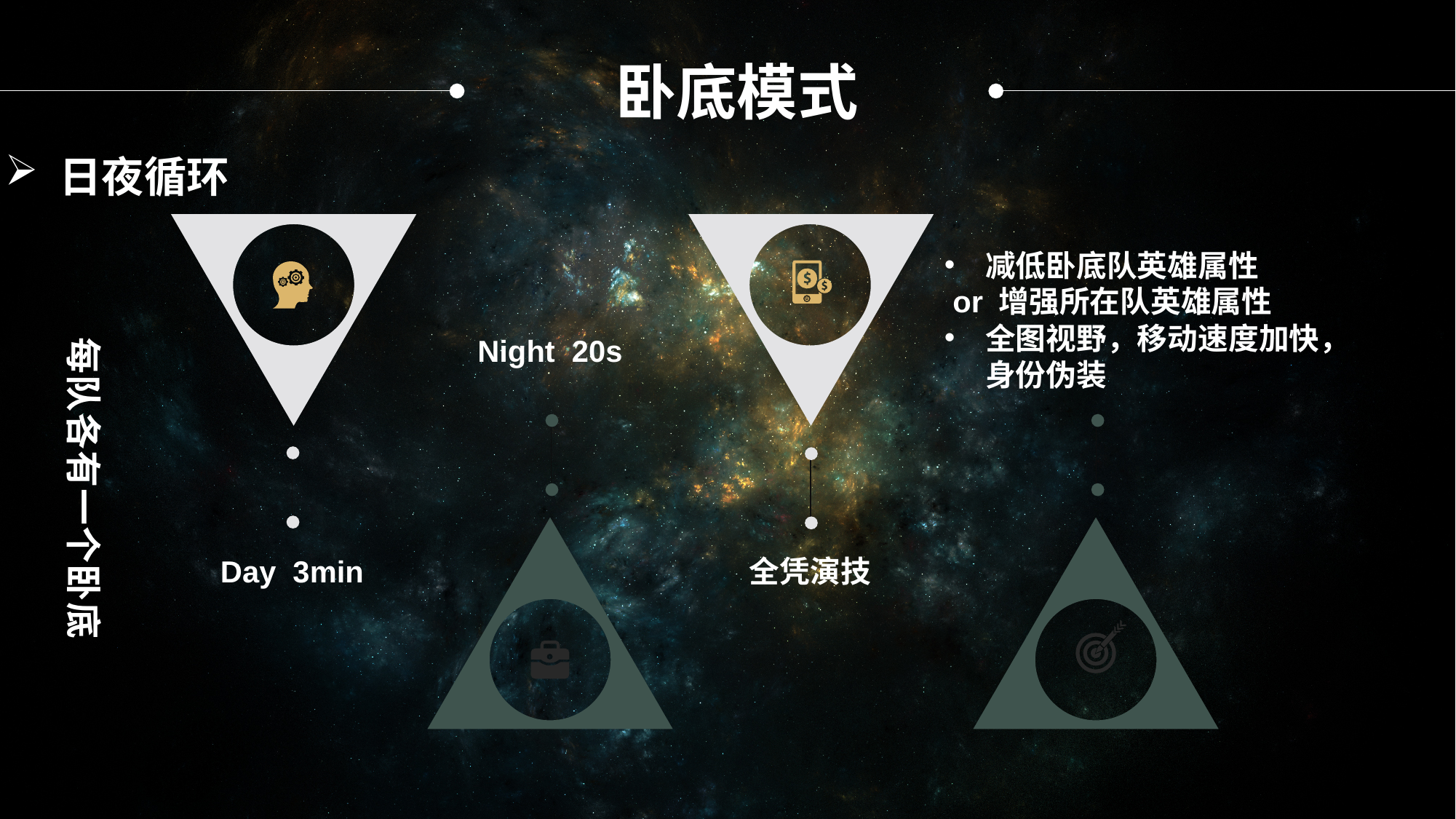

卧底模式
日夜循环

减低卧底队英雄属性
 or 增强所在队英雄属性
全图视野，移动速度加快，身份伪装

Night  20s

Day  3min
全凭演技

每队各有一个卧底